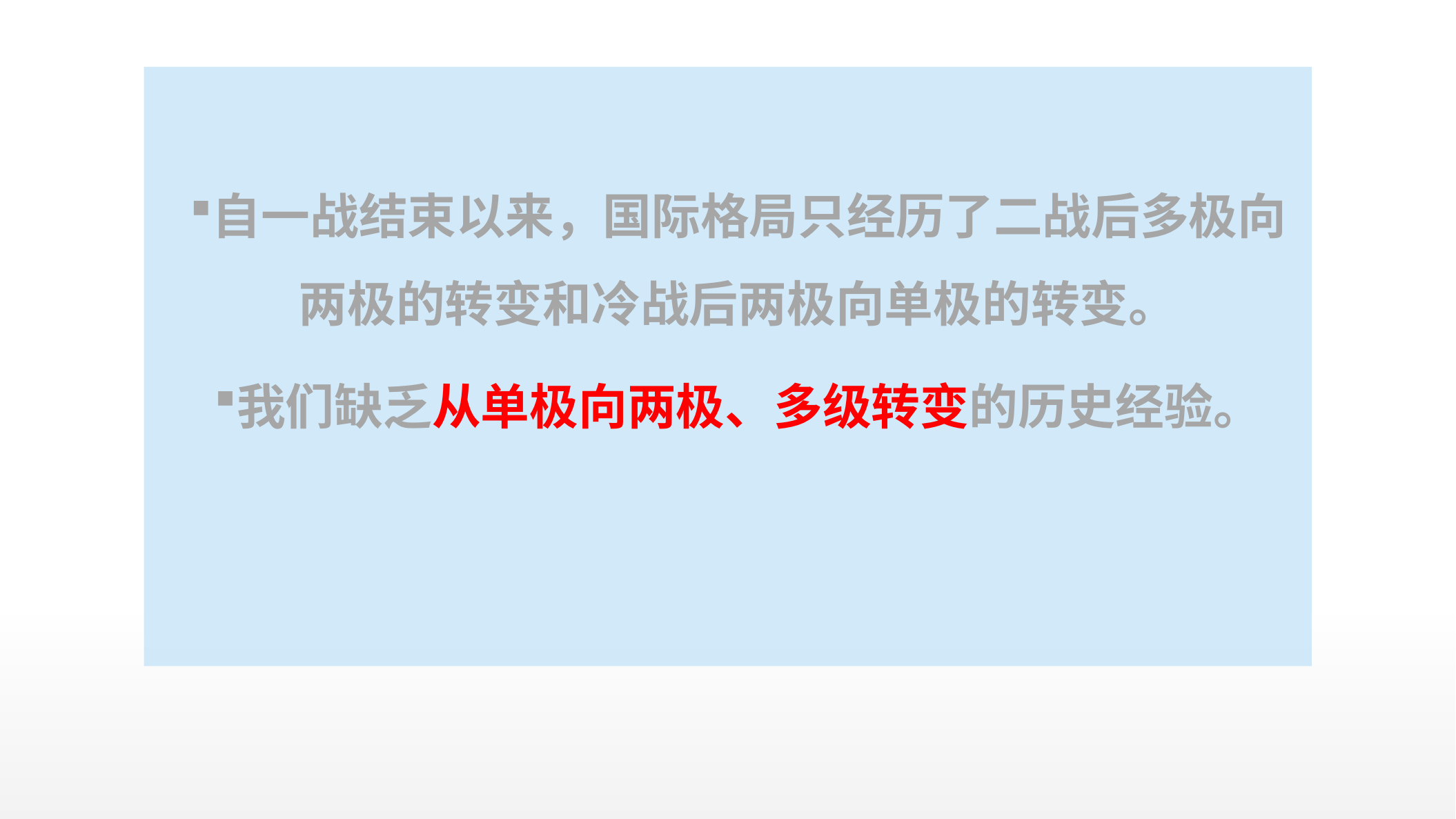

自一战结束以来，国际格局只经历了二战后多极向两极的转变和冷战后两极向单极的转变。
我们缺乏从单极向两极、多级转变的历史经验。